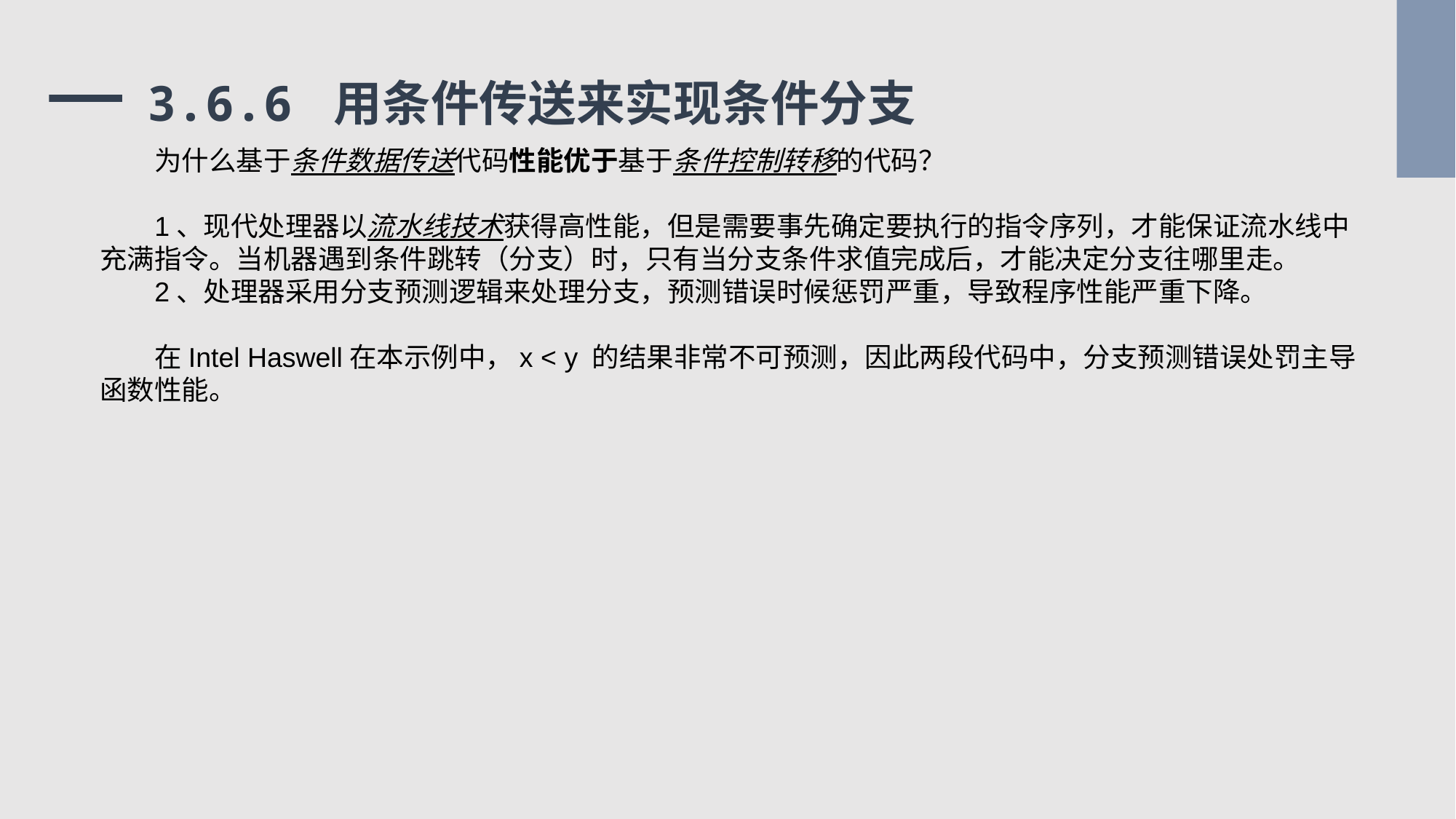

# 3.6.6 用条件传送来实现条件分支
为什么基于条件数据传送代码性能优于基于条件控制转移的代码？

1、现代处理器以流水线技术获得高性能，但是需要事先确定要执行的指令序列，才能保证流水线中充满指令。当机器遇到条件跳转（分支）时，只有当分支条件求值完成后，才能决定分支往哪里走。
2、处理器采用分支预测逻辑来处理分支，预测错误时候惩罚严重，导致程序性能严重下降。

在Intel Haswell在本示例中，x < y 的结果非常不可预测，因此两段代码中，分支预测错误处罚主导函数性能。